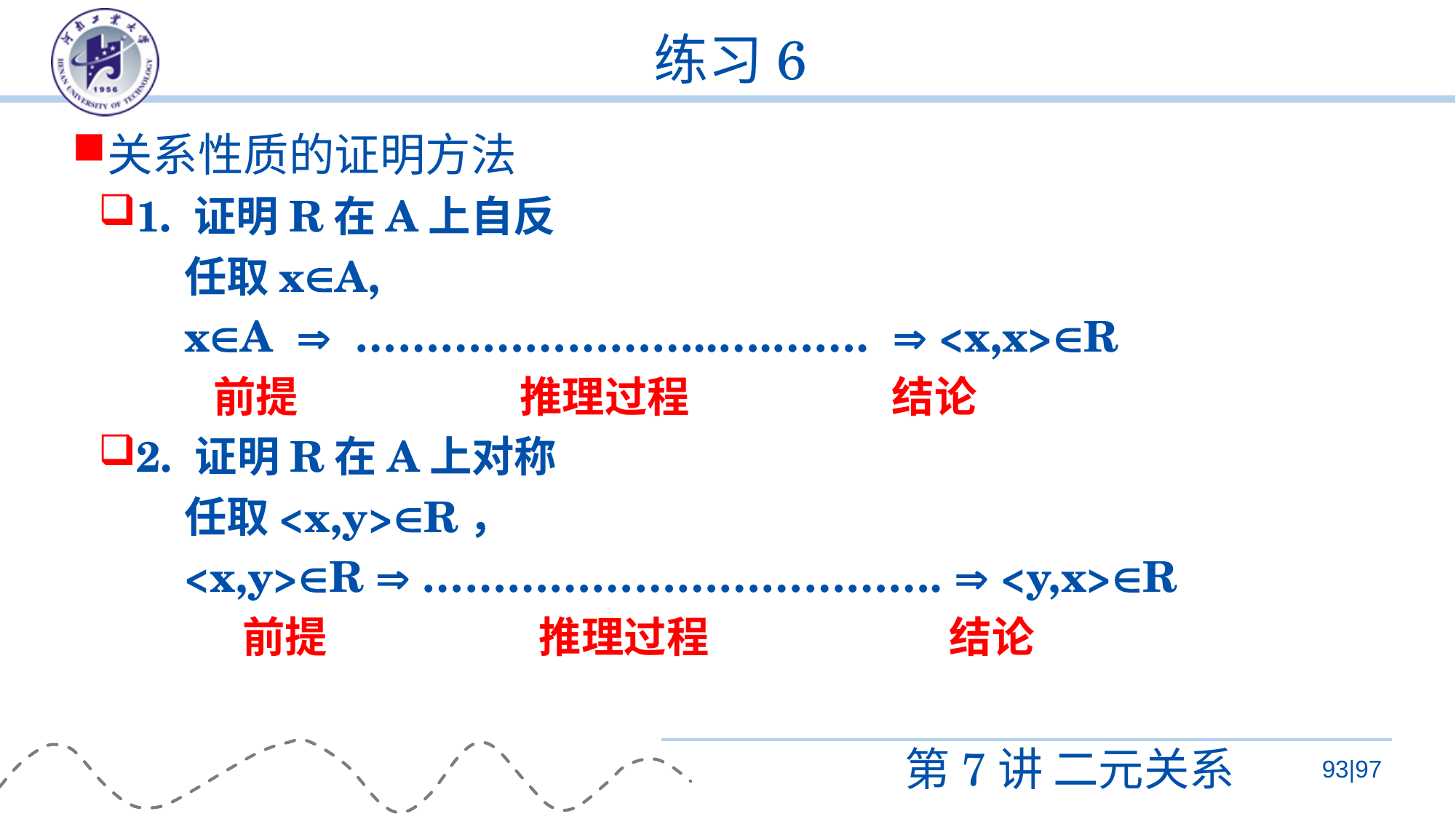

# 练习6
关系性质的证明方法
1. 证明R在A上自反
任取x∈A,
x∈A  ⇒  ……………………..….…….  ⇒ <x,x>∈R
  前提                       推理过程                     结论
2. 证明R在A上对称
任取<x,y>∈R，
<x,y>∈R ⇒ ………………………………. ⇒ <y,x>∈R
     前提                      推理过程                         结论
第7讲 二元关系
93|97